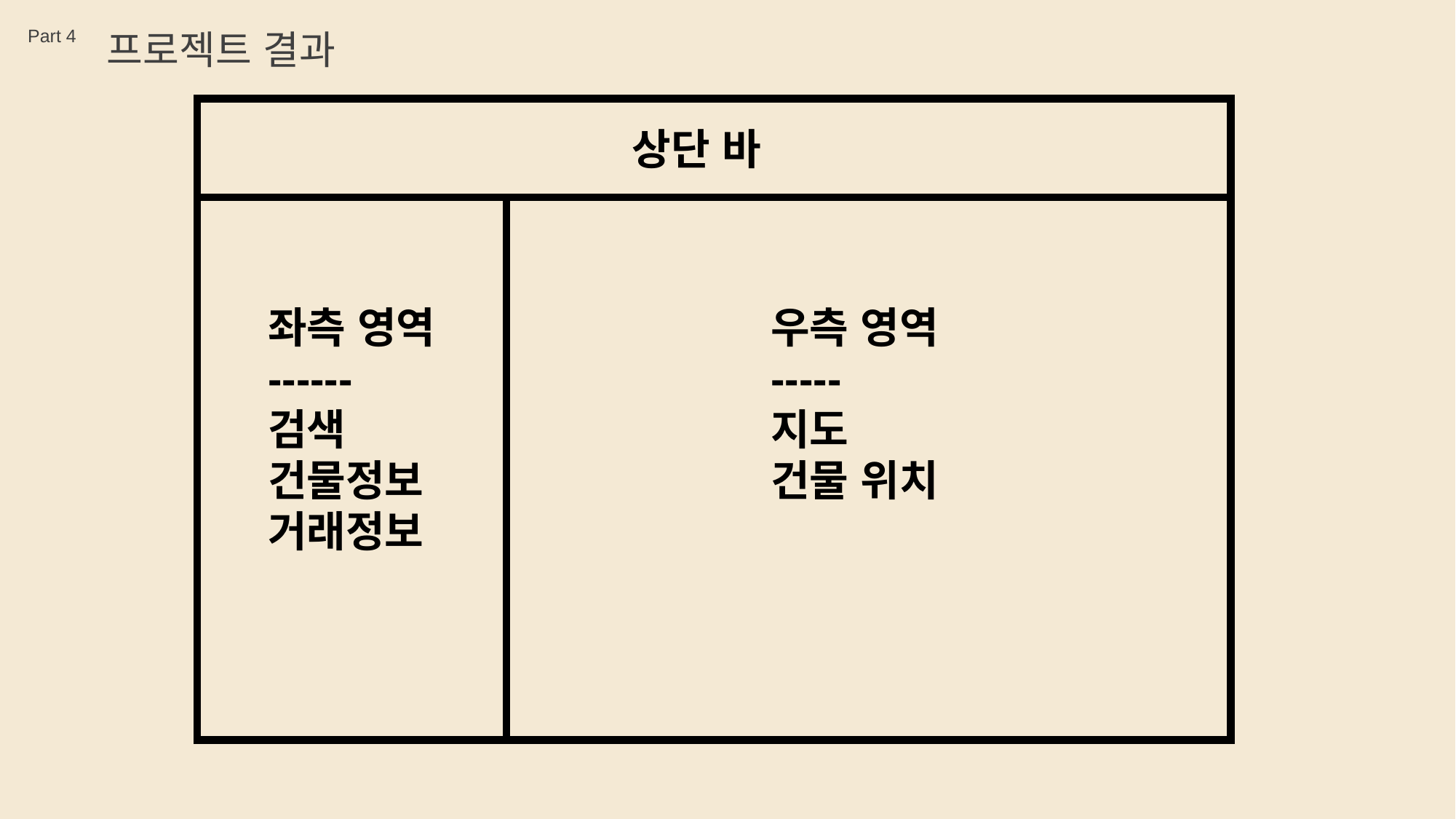

Part 4
프로젝트 결과

상단 바
좌측 영역
------
검색
건물정보
거래정보
우측 영역
-----
지도
건물 위치